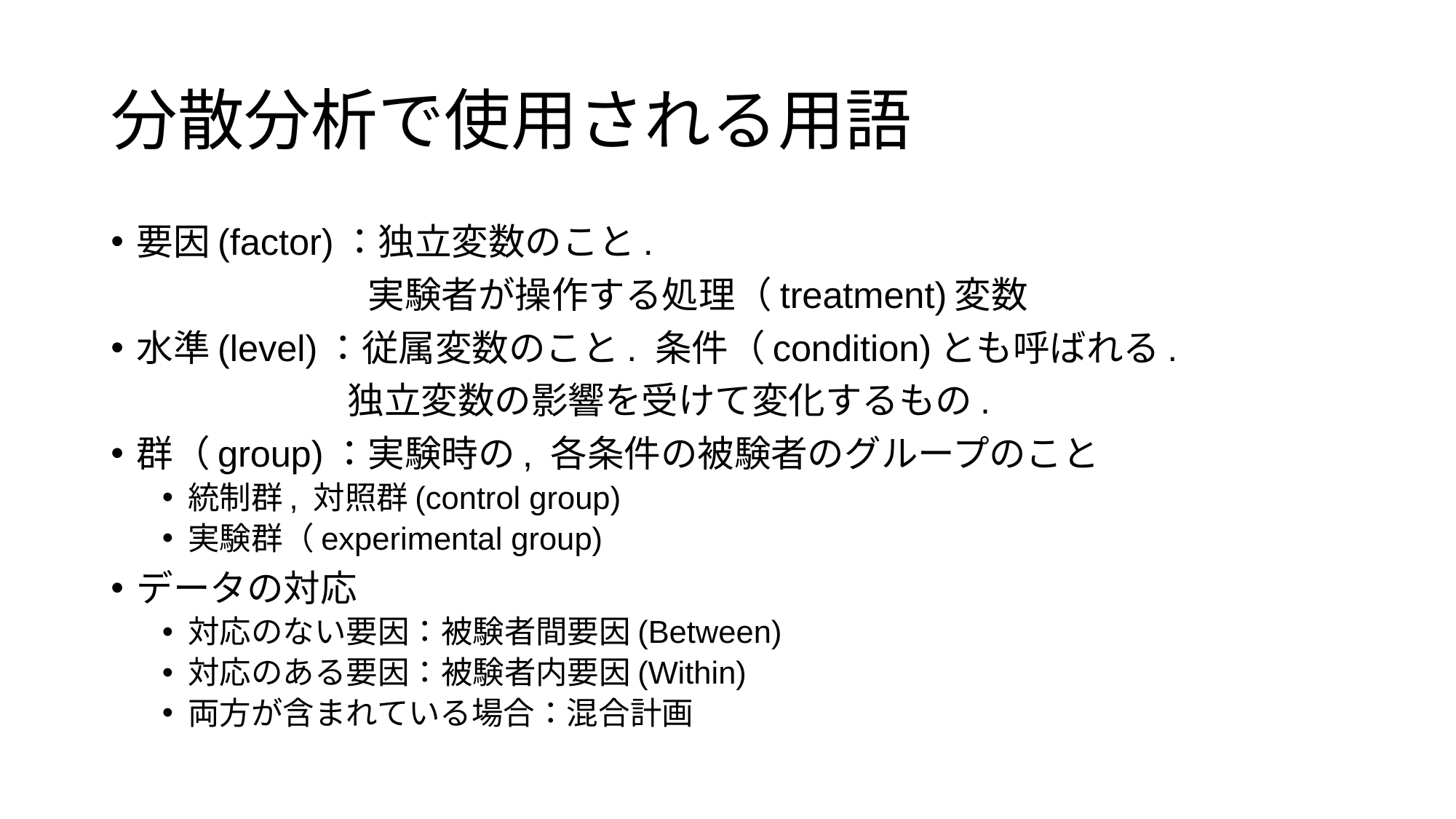

# 分散分析で使用される用語
要因(factor)：独立変数のこと.
　　　　　　　実験者が操作する処理（treatment)変数
水準(level)：従属変数のこと. 条件（condition)とも呼ばれる.
　　　　　　  独立変数の影響を受けて変化するもの.
群（group)：実験時の, 各条件の被験者のグループのこと
統制群, 対照群(control group)
実験群（experimental group)
データの対応
対応のない要因：被験者間要因(Between)
対応のある要因：被験者内要因(Within)
両方が含まれている場合：混合計画